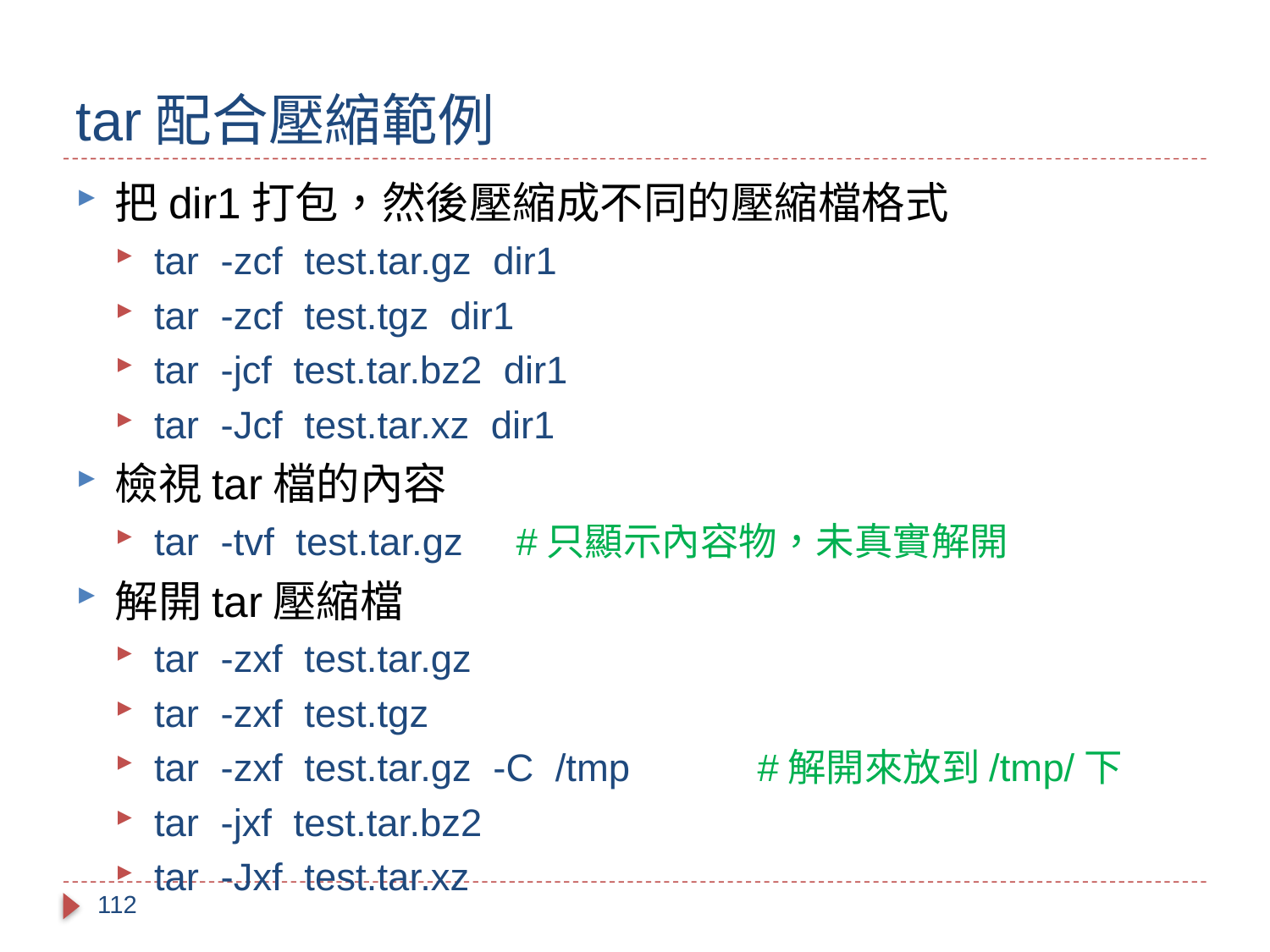

# tar配合壓縮範例
把dir1打包，然後壓縮成不同的壓縮檔格式
tar  -zcf  test.tar.gz  dir1
tar  -zcf  test.tgz  dir1
tar  -jcf  test.tar.bz2  dir1
tar  -Jcf  test.tar.xz  dir1
檢視tar檔的內容
tar  -tvf  test.tar.gz		#只顯示內容物，未真實解開
解開tar壓縮檔
tar  -zxf  test.tar.gz
tar  -zxf  test.tgz
tar  -zxf  test.tar.gz  -C  /tmp 	#解開來放到/tmp/下
tar  -jxf  test.tar.bz2
tar  -Jxf  test.tar.xz

112